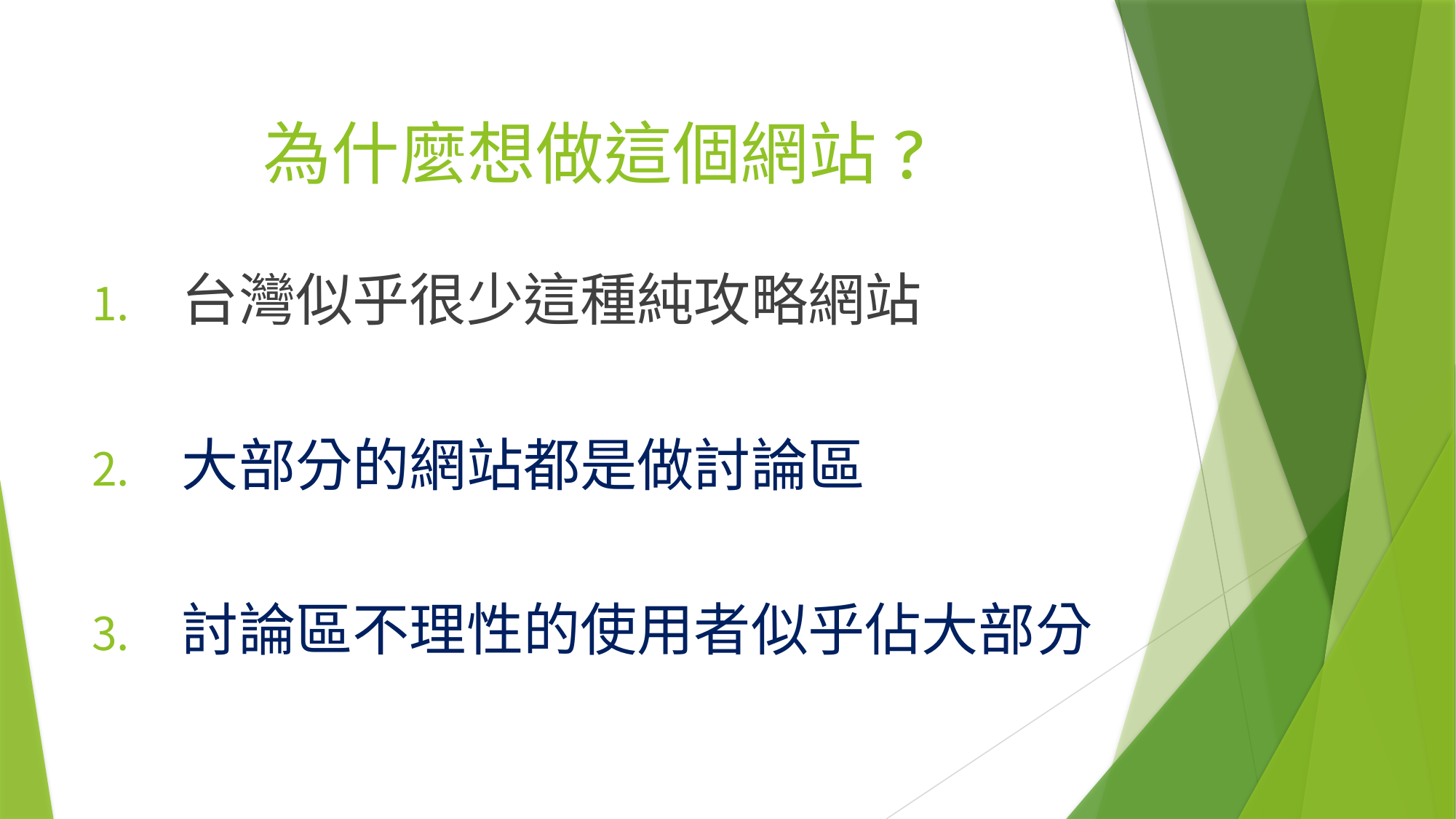

# 為什麼想做這個網站?
台灣似乎很少這種純攻略網站

大部分的網站都是做討論區

討論區不理性的使用者似乎佔大部分